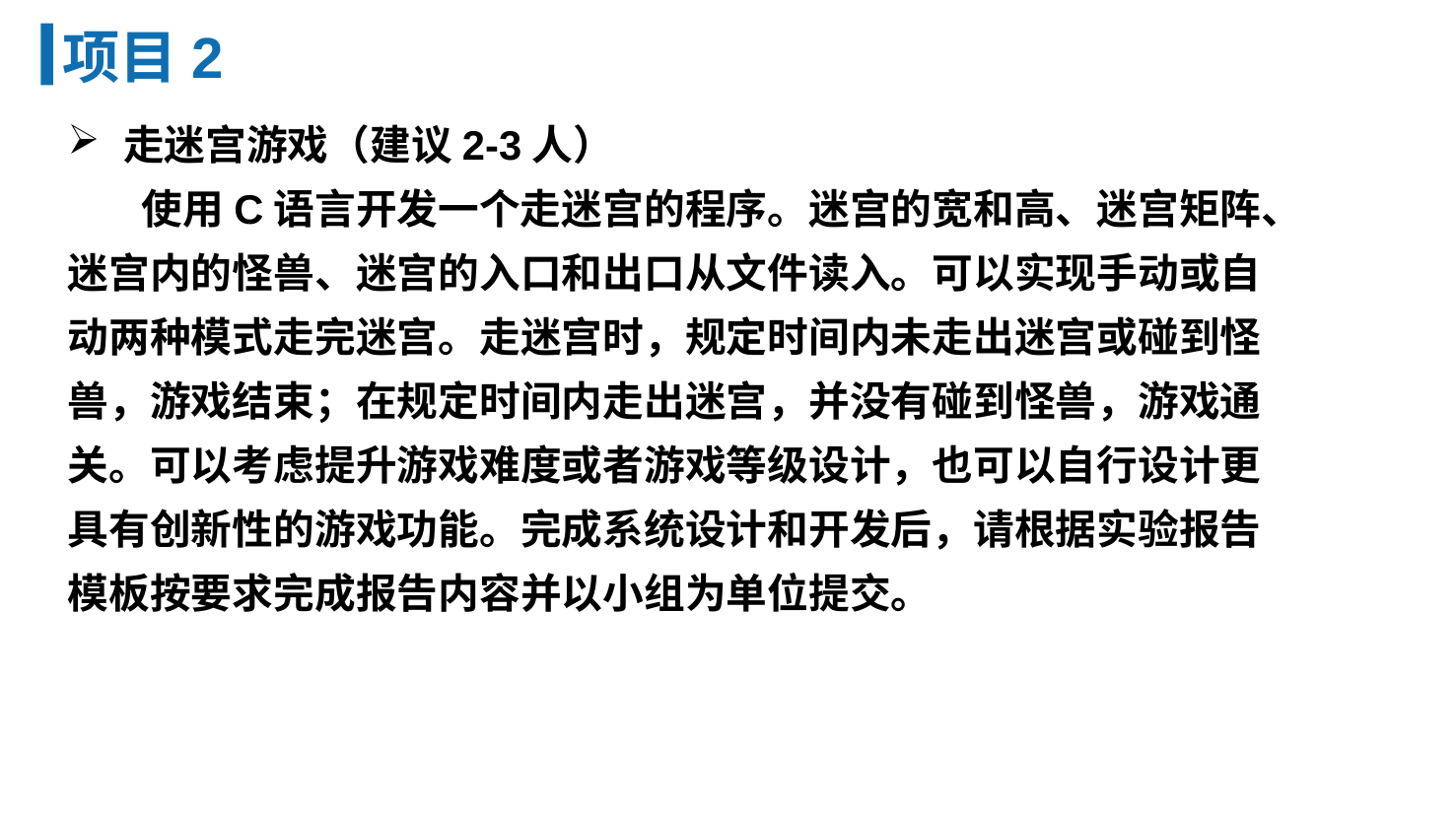

项目2

走迷宫游戏（建议2-3人）
使用C语言开发一个走迷宫的程序。迷宫的宽和高、迷宫矩阵、迷宫内的怪兽、迷宫的入口和出口从文件读入。可以实现手动或自动两种模式走完迷宫。走迷宫时，规定时间内未走出迷宫或碰到怪兽，游戏结束；在规定时间内走出迷宫，并没有碰到怪兽，游戏通关。可以考虑提升游戏难度或者游戏等级设计，也可以自行设计更具有创新性的游戏功能。完成系统设计和开发后，请根据实验报告模板按要求完成报告内容并以小组为单位提交。